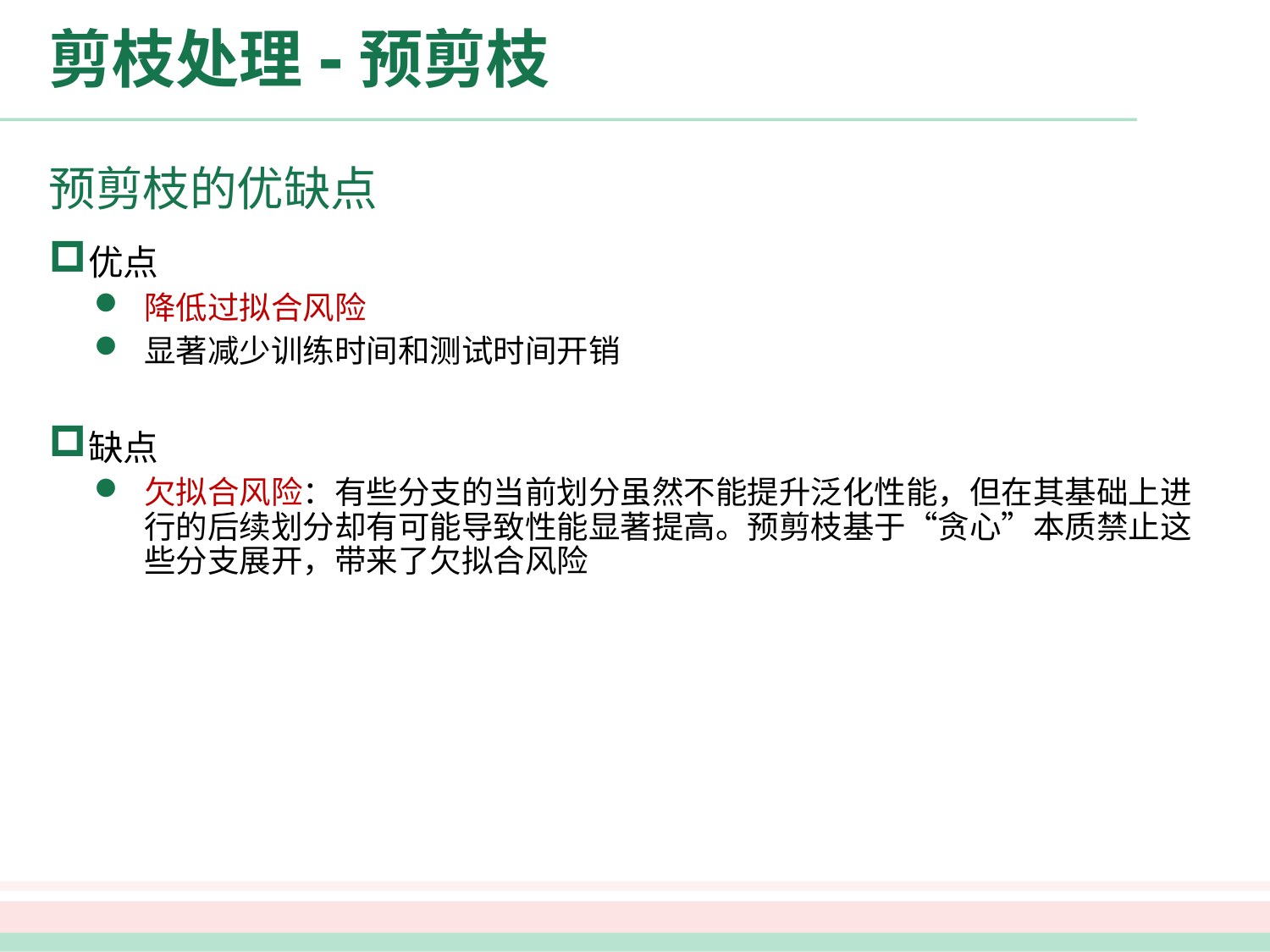

# 剪枝处理-预剪枝
预剪枝的优缺点
优点
降低过拟合风险
显著减少训练时间和测试时间开销

缺点
欠拟合风险：有些分支的当前划分虽然不能提升泛化性能，但在其基础上进行的后续划分却有可能导致性能显著提高。预剪枝基于“贪心”本质禁止这些分支展开，带来了欠拟合风险